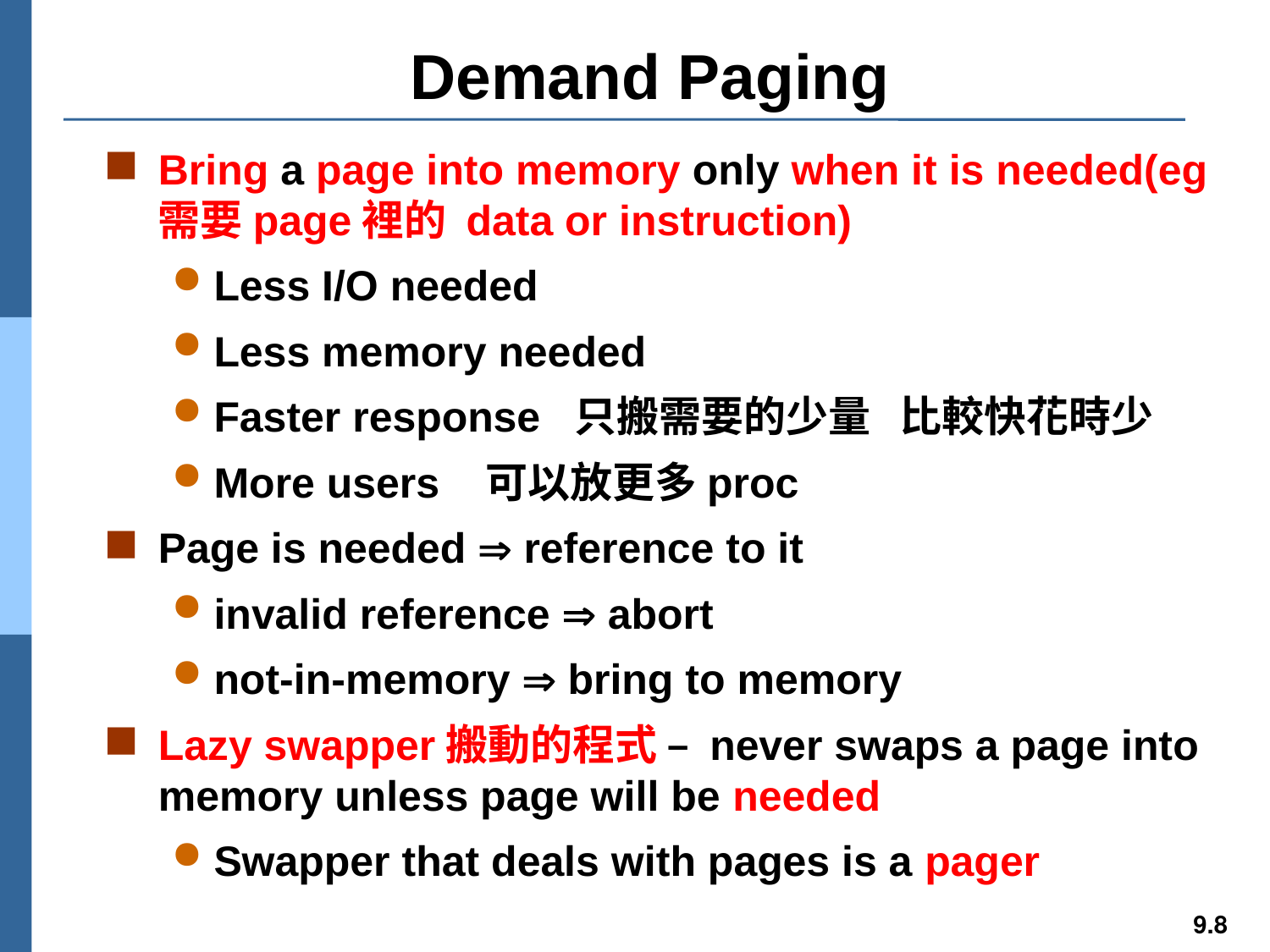

# Demand Paging
Bring a page into memory only when it is needed(eg 需要page裡的 data or instruction)
Less I/O needed
Less memory needed
Faster response  只搬需要的少量   比較快花時少
More users   可以放更多proc
Page is needed ⇒ reference to it
invalid reference ⇒ abort
not-in-memory ⇒ bring to memory
Lazy swapper搬動的程式 – never swaps a page into memory unless page will be needed
Swapper that deals with pages is a pager